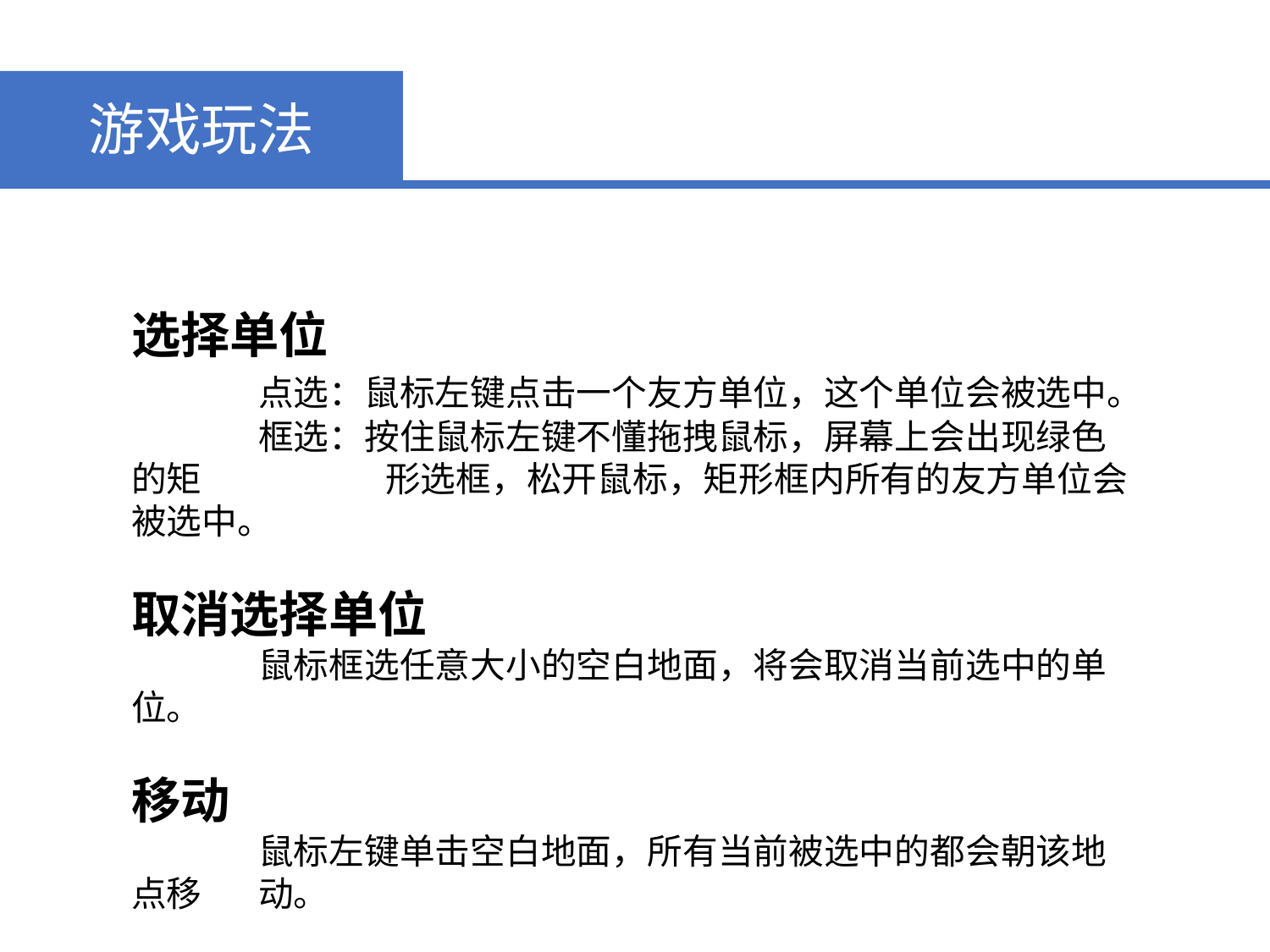

游戏玩法
选择单位
	点选：鼠标左键点击一个友方单位，这个单位会被选中。
	框选：按住鼠标左键不懂拖拽鼠标，屏幕上会出现绿色的矩		形选框，松开鼠标，矩形框内所有的友方单位会被选中。

取消选择单位
	鼠标框选任意大小的空白地面，将会取消当前选中的单位。

移动
	鼠标左键单击空白地面，所有当前被选中的都会朝该地点移	动。